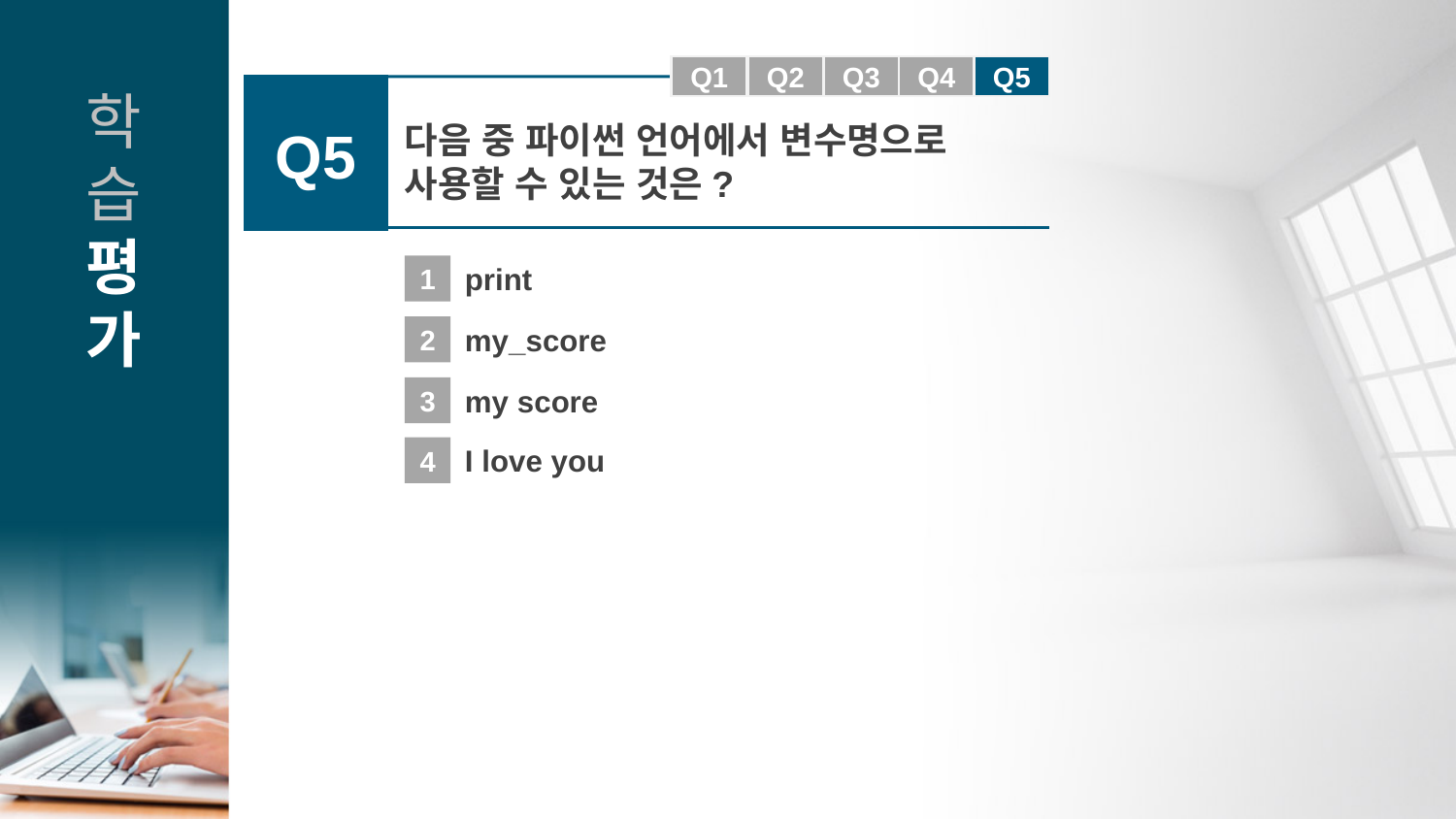

Q1
Q1
Q2
Q3
Q4
Q5
Q5
다음 중 파이썬 언어에서 변수명으로
사용할 수 있는 것은?
1
print
2
my_score
3
my score
4
I love you